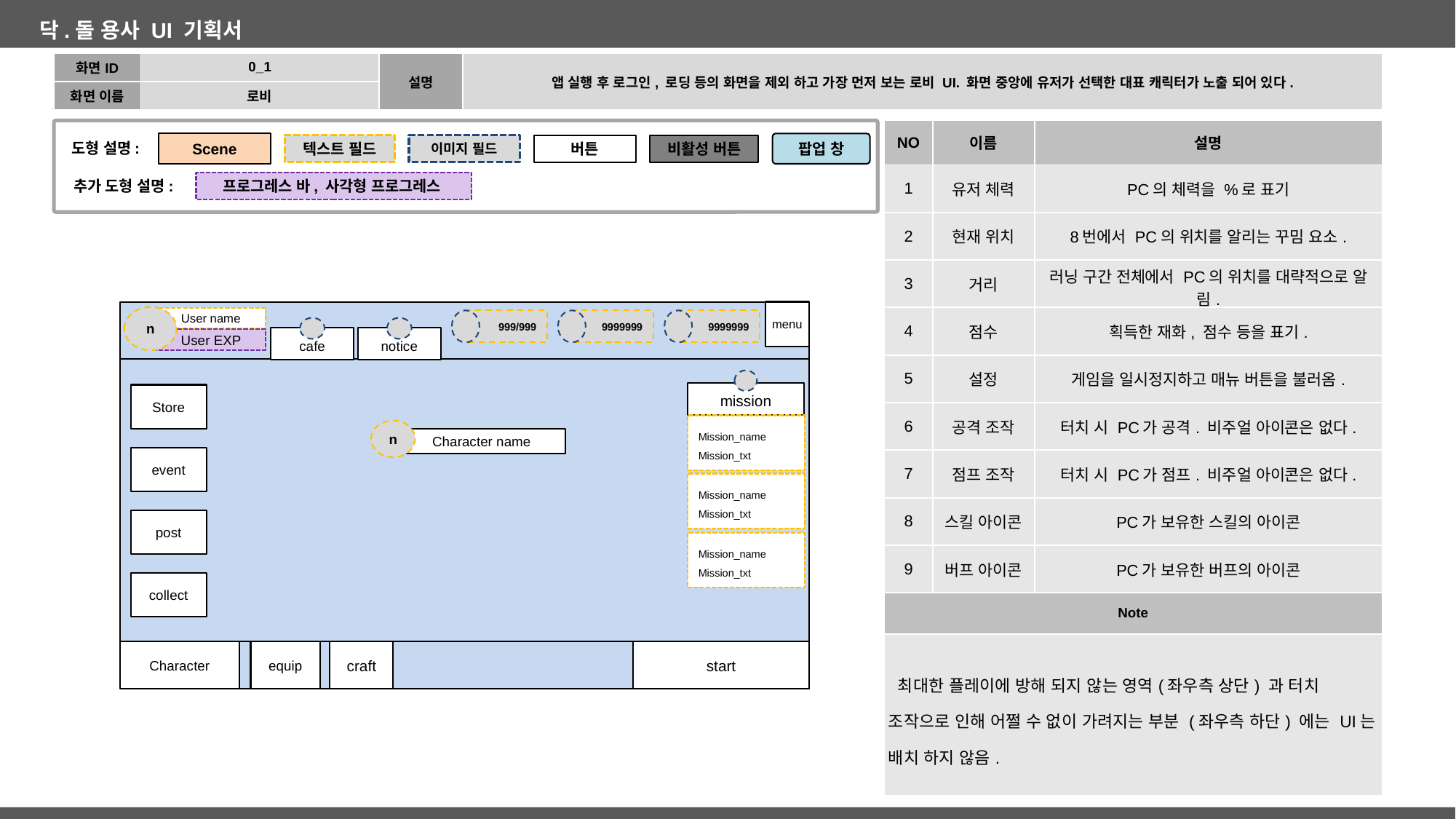

| 화면ID | 0\_1 | 설명 | 앱 실행 후 로그인, 로딩 등의 화면을 제외 하고 가장 먼저 보는 로비 UI. 화면 중앙에 유저가 선택한 대표 캐릭터가 노출 되어 있다. |
| --- | --- | --- | --- |
| 화면 이름 | 로비 |  |  |

| NO | 이름 | 설명 |
| --- | --- | --- |
| 1 | 유저 체력 | PC의 체력을 %로 표기 |
| 2 | 현재 위치 | 8번에서 PC의 위치를 알리는 꾸밈 요소. |
| 3 | 거리 | 러닝 구간 전체에서 PC의 위치를 대략적으로 알림. |
| 4 | 점수 | 획득한 재화, 점수 등을 표기. |
| 5 | 설정 | 게임을 일시정지하고 매뉴 버튼을 불러옴. |
| 6 | 공격 조작 | 터치 시 PC가 공격. 비주얼 아이콘은 없다. |
| 7 | 점프 조작 | 터치 시 PC가 점프. 비주얼 아이콘은 없다. |
| 8 | 스킬 아이콘 | PC가 보유한 스킬의 아이콘 |
| 9 | 버프 아이콘 | PC가 보유한 버프의 아이콘 |
| Note |  |  |
| 최대한 플레이에 방해 되지 않는 영역(좌우측 상단) 과 터치 조작으로 인해 어쩔 수 없이 가려지는 부분 (좌우측 하단) 에는 UI는 배치 하지 않음. |  |  |
Scene
도형 설명:
팝업 창
비활성 버튼
텍스트 필드
이미지 필드
버튼
추가 도형 설명:
프로그레스 바, 사각형 프로그레스
menu
로비 화면
n
User name

999/999

9999999

9999999

cafe
notice
User EXP

mission
Store
Mission_name
Mission_txt
n
Character name
event
Mission_name
Mission_txt
post
Mission_name
Mission_txt
collect
equip
craft
Character
start